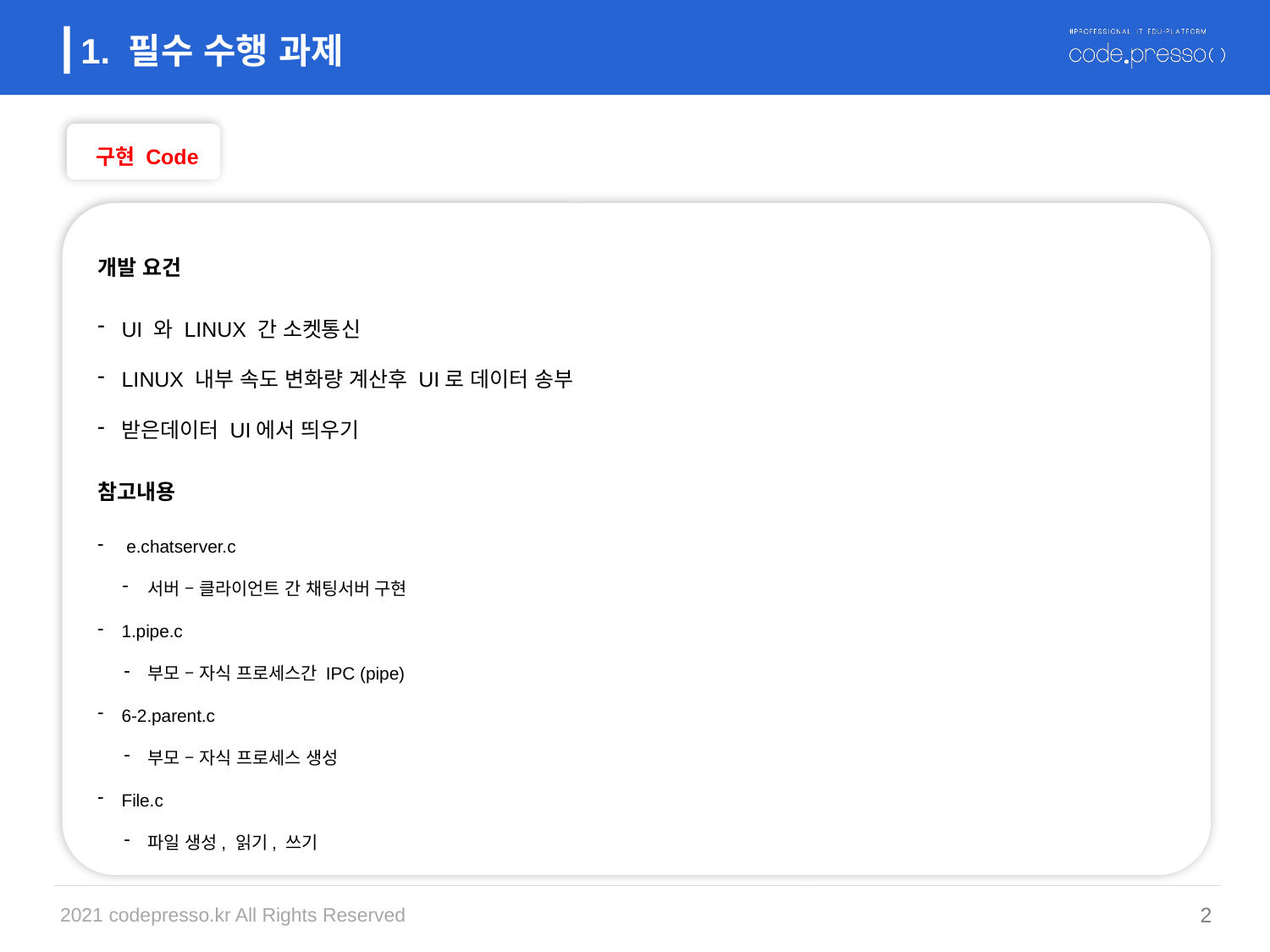

1. 필수 수행 과제
구현 Code

개발 요건
UI 와 LINUX 간 소켓통신
LINUX 내부 속도 변화량 계산후 UI로 데이터 송부
받은데이터 UI에서 띄우기

참고내용
 e.chatserver.c
서버 – 클라이언트 간 채팅서버 구현
1.pipe.c
부모 – 자식 프로세스간 IPC (pipe)
6-2.parent.c
부모 – 자식 프로세스 생성
File.c
파일 생성, 읽기, 쓰기